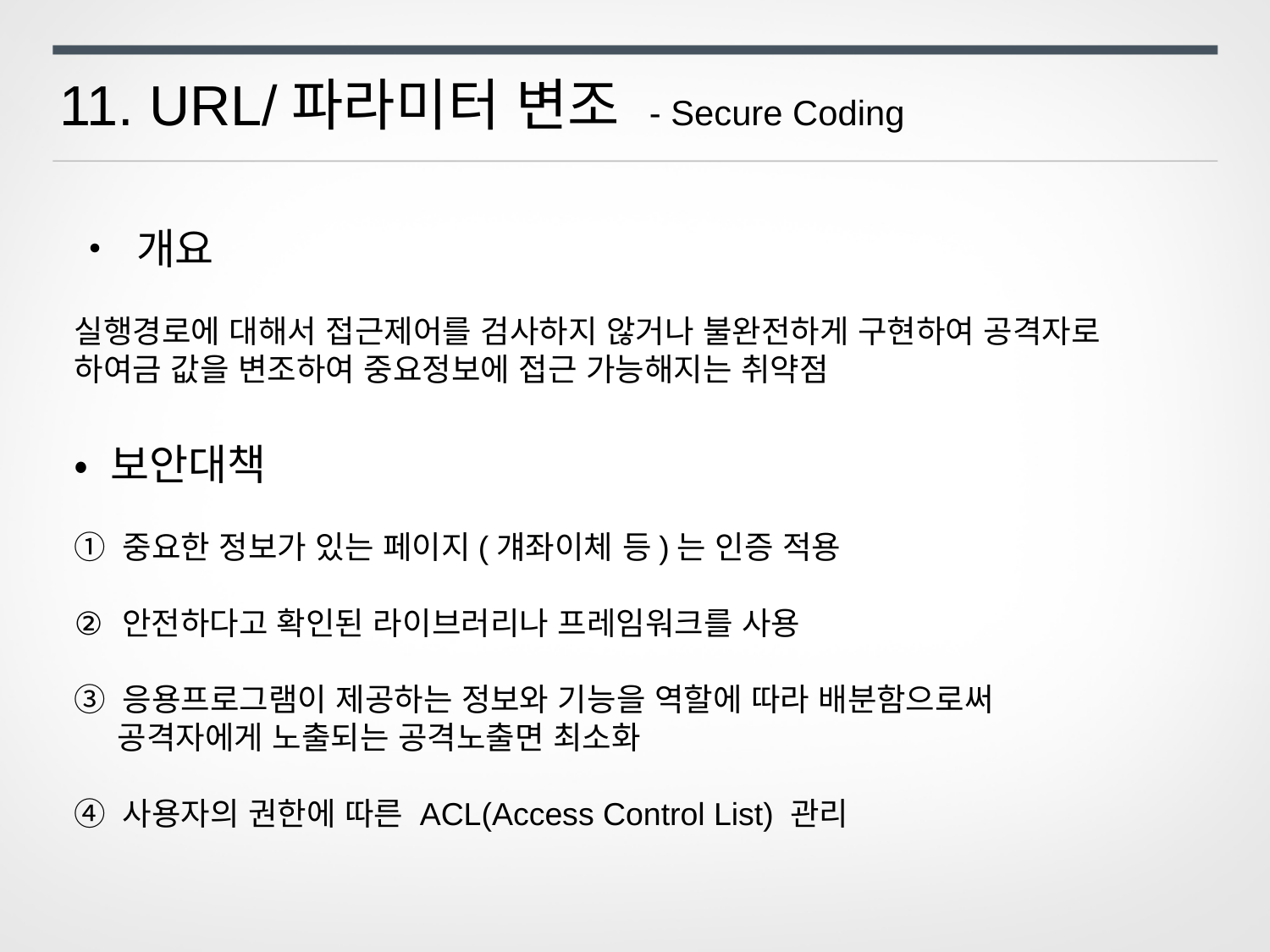

11. URL/파라미터 변조 - Secure Coding
• 개요

실행경로에 대해서 접근제어를 검사하지 않거나 불완전하게 구현하여 공격자로 하여금 값을 변조하여 중요정보에 접근 가능해지는 취약점

• 보안대책

① 중요한 정보가 있는 페이지(걔좌이체 등)는 인증 적용

안전하다고 확인된 라이브러리나 프레임워크를 사용

③ 응용프로그램이 제공하는 정보와 기능을 역할에 따라 배분함으로써
    공격자에게 노출되는 공격노출면 최소화

④ 사용자의 권한에 따른 ACL(Access Control List) 관리